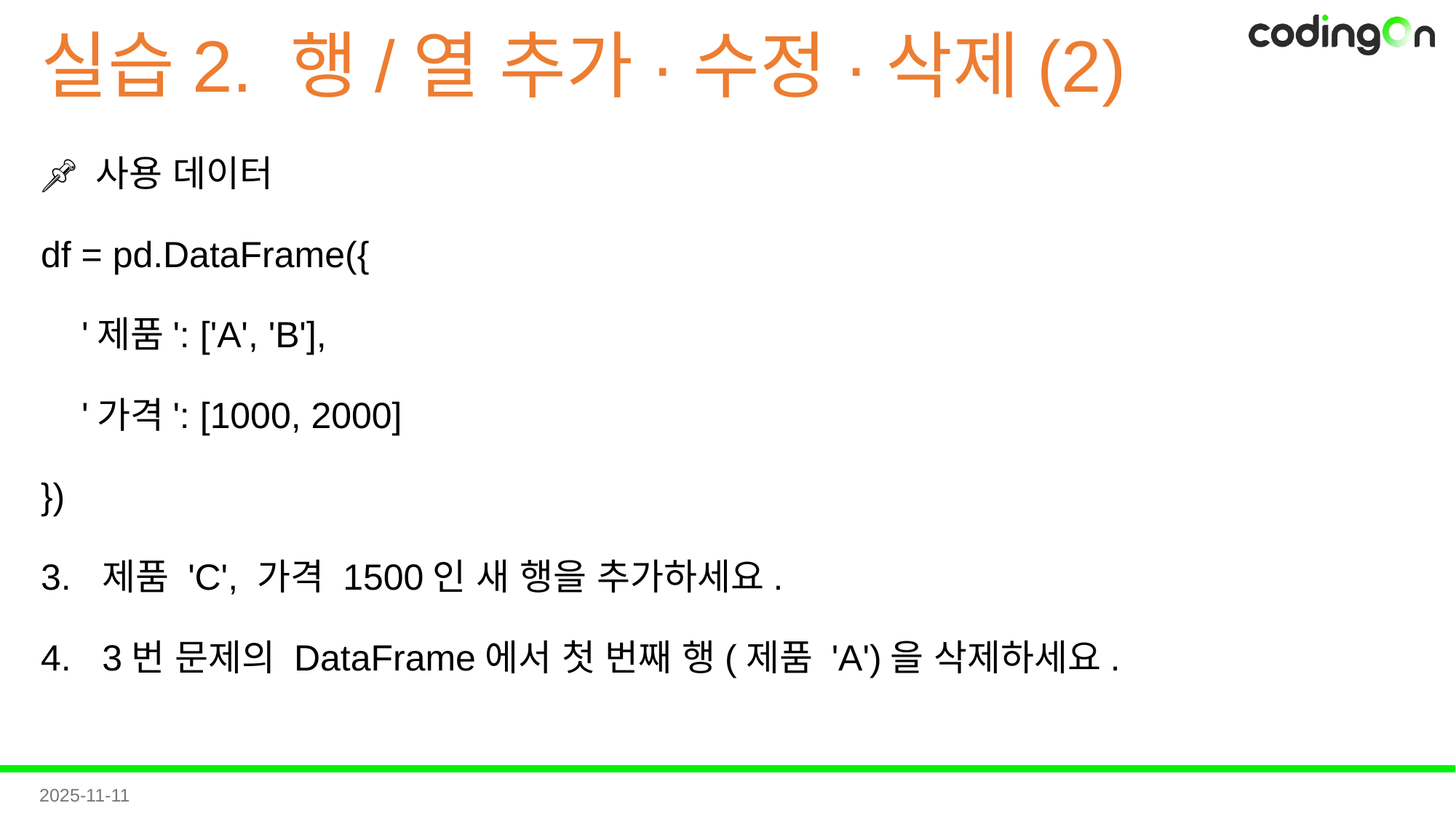

# 실습2. 행/열 추가·수정·삭제(2)
📌 사용 데이터
df = pd.DataFrame({
    '제품': ['A', 'B'],
    '가격': [1000, 2000]
})
제품 'C', 가격 1500인 새 행을 추가하세요.
3번 문제의 DataFrame에서 첫 번째 행(제품 'A')을 삭제하세요.
2025-11-11